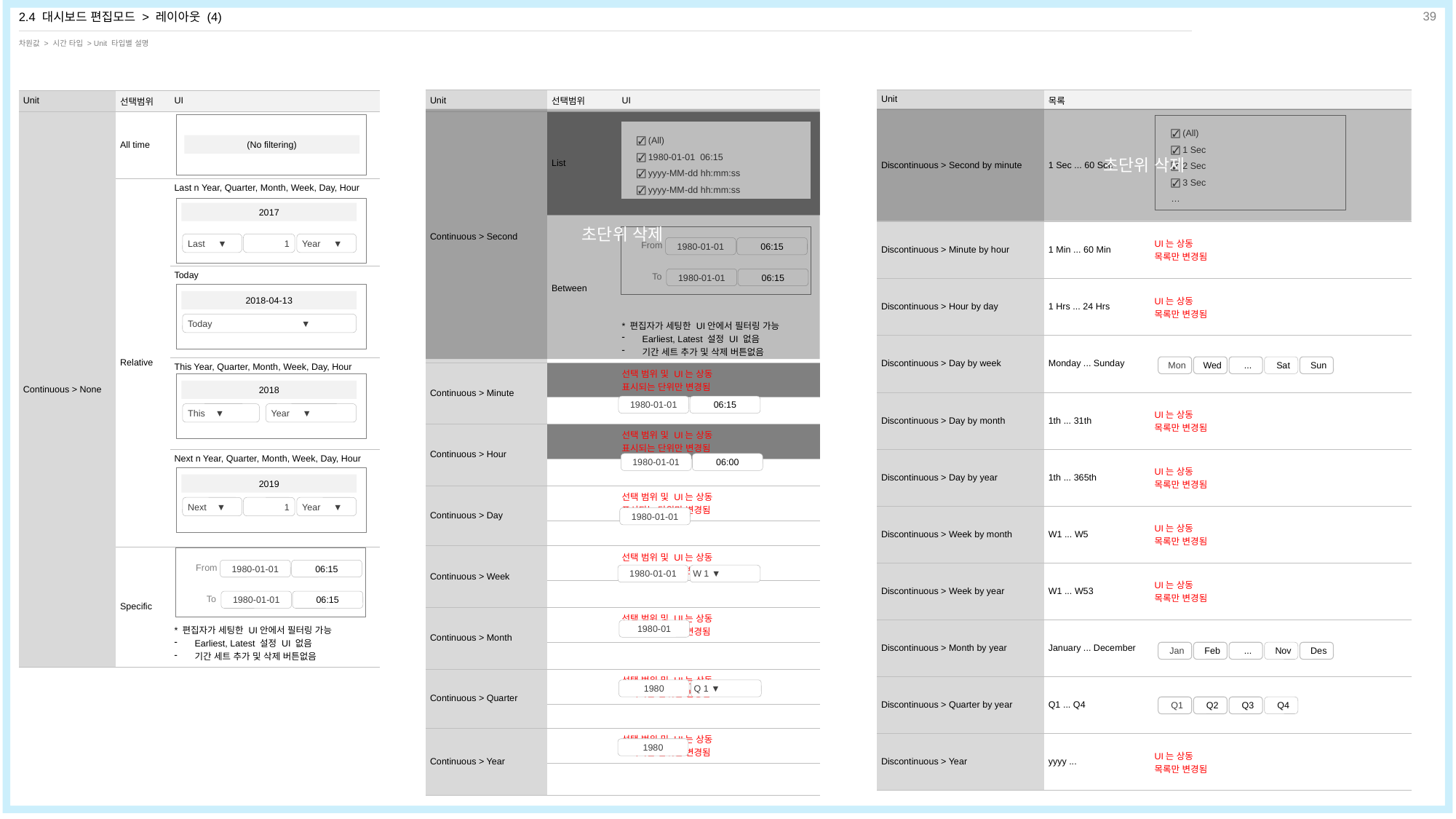

39
# 2.4 대시보드 편집모드 > 레이아웃 (4)

차원값 > 시간 타입 > Unit 타입별 설명
| Unit | 선택범위 | UI |
| --- | --- | --- |
| Continuous > Second | List | yyyy-MM-dd hh:mm:ss ... |
|  | Between | \* 편집자가 세팅한 UI안에서 필터링 가능 Earliest, Latest 설정 UI 없음 기간 세트 추가 및 삭제 버튼없음 |
| Continuous > Minute |  | 선택 범위 및 UI는 상동 표시되는 단위만 변경됨 |
|  |  |  |
| Continuous > Hour |  | 선택 범위 및 UI는 상동 표시되는 단위만 변경됨 |
|  |  |  |
| Continuous > Day |  | 선택 범위 및 UI는 상동 표시되는 단위만 변경됨 |
|  |  |  |
| Continuous > Week |  | 선택 범위 및 UI는 상동 표시되는 단위만 변경됨 |
|  |  |  |
| Continuous > Month |  | 선택 범위 및 UI는 상동 표시되는 단위만 변경됨 |
|  |  |  |
| Continuous > Quarter |  | 선택 범위 및 UI는 상동 표시되는 단위만 변경됨 |
|  |  |  |
| Continuous > Year |  | 선택 범위 및 UI는 상동 표시되는 단위만 변경됨 |
|  |  |  |
| Unit | 목록 |  |
| --- | --- | --- |
| Discontinuous > Second by minute | 1 Sec ... 60 Sec |  |
| Discontinuous > Minute by hour | 1 Min ... 60 Min | UI는 상동 목록만 변경됨 |
| Discontinuous > Hour by day | 1 Hrs ... 24 Hrs | UI는 상동 목록만 변경됨 |
| Discontinuous > Day by week | Monday ... Sunday |  |
| Discontinuous > Day by month | 1th ... 31th | UI는 상동 목록만 변경됨 |
| Discontinuous > Day by year | 1th ... 365th | UI는 상동 목록만 변경됨 |
| Discontinuous > Week by month | W1 ... W5 | UI는 상동 목록만 변경됨 |
| Discontinuous > Week by year | W1 ... W53 | UI는 상동 목록만 변경됨 |
| Discontinuous > Month by year | January ... December |  |
| Discontinuous > Quarter by year | Q1 ... Q4 |  |
| Discontinuous > Year | yyyy ... | UI는 상동 목록만 변경됨 |
| Unit | 선택범위 | UI |
| --- | --- | --- |
| Continuous > None | All time |  |
|  | Relative | Last n Year, Quarter, Month, Week, Day, Hour |
|  |  | Today |
|  |  | This Year, Quarter, Month, Week, Day, Hour |
|  |  | Next n Year, Quarter, Month, Week, Day, Hour |
|  | Specific | \* 편집자가 세팅한 UI안에서 필터링 가능 Earliest, Latest 설정 UI 없음 기간 세트 추가 및 삭제 버튼없음 |
초단위 삭제
초단위 삭제

(No filtering)

☑ (All)
☑ 1 Sec
☑ 2 Sec
☑ 3 Sec
…

☑ (All)
☑ 1980-01-01  06:15
☑ yyyy-MM-dd hh:mm:ss
☑ yyyy-MM-dd hh:mm:ss

Last     ▼
1
Year     ▼
2017

1980-01-01
06:15
From
1980-01-01
06:15
To

Today                                   ▼
2018-04-13
Mon
Wed
...
Sat
Sun

This    ▼
Year     ▼
2018
1980-01-01
06:15
1980-01-01
06:00

Next    ▼
1
Year     ▼
2019
1980-01-01

1980-01-01
06:15
From
1980-01-01
06:15
To
1980-01-01
W 1 ▼
1980-01
Jan
Feb
...
Nov
Des
1980
Q 1 ▼
Q1
Q2
Q3
Q4
1980